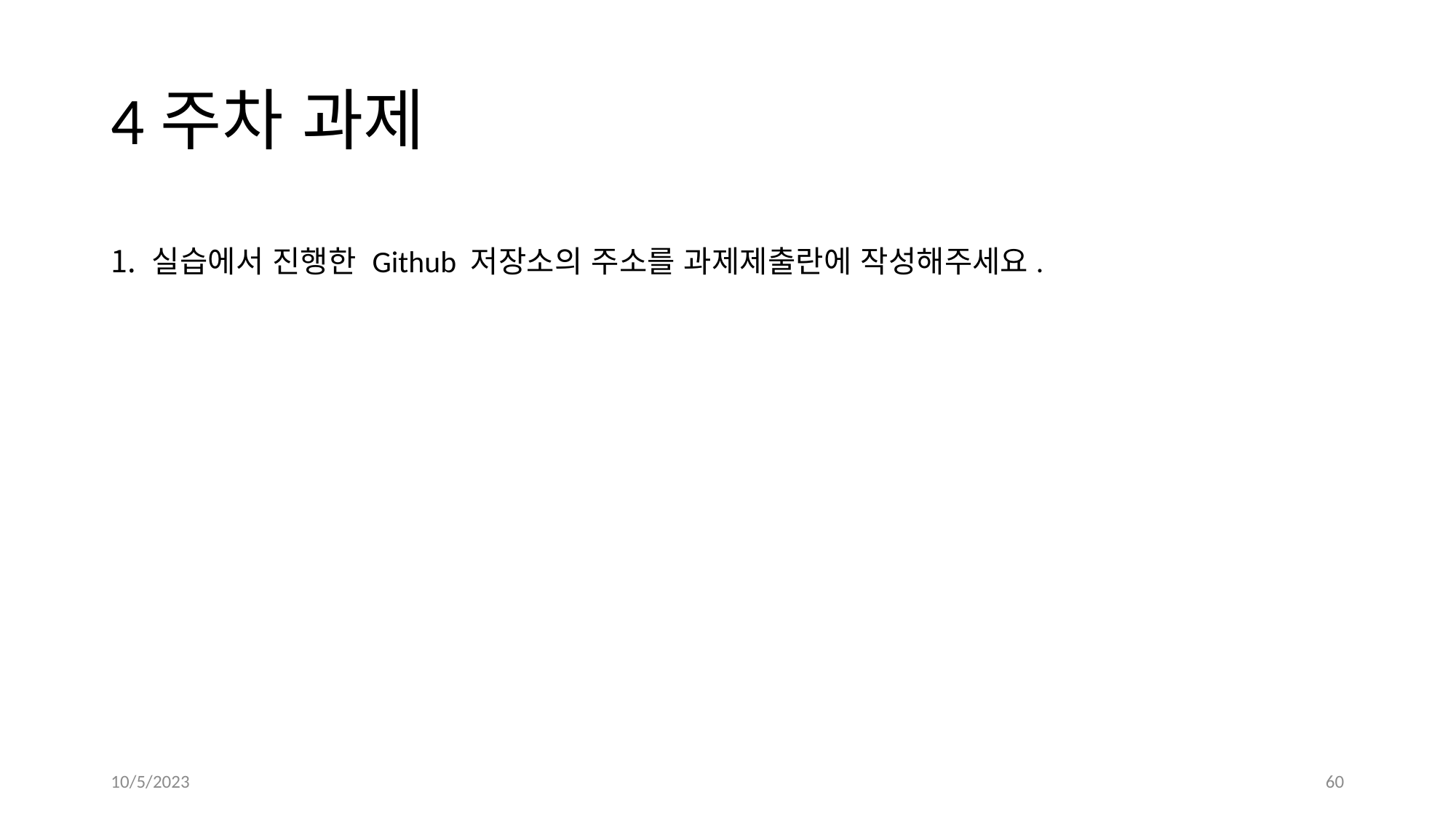

# 4주차 과제
실습에서 진행한 Github 저장소의 주소를 과제제출란에 작성해주세요.
10/5/2023
60